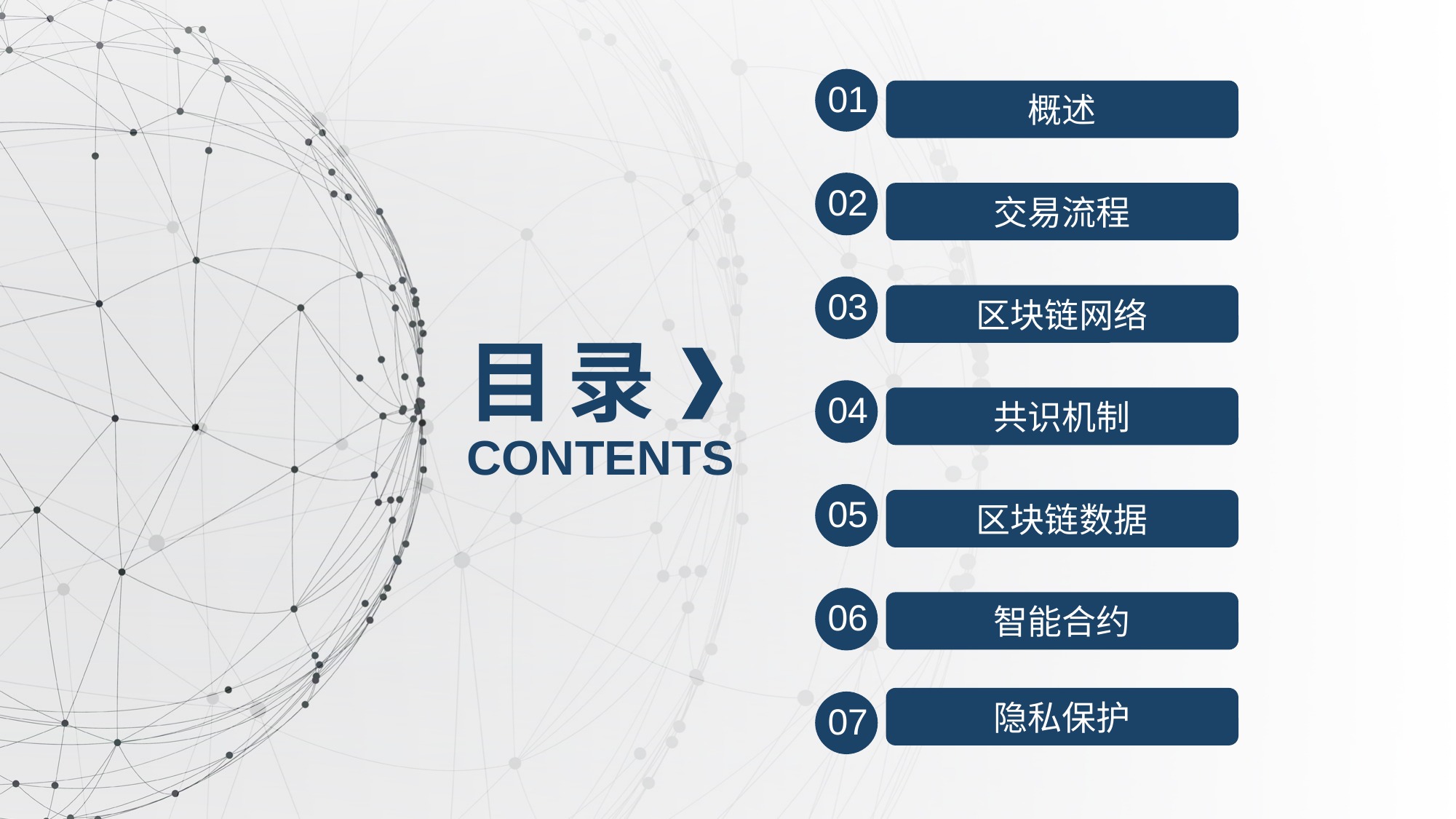

01
概述

02
交易流程

03
区块链网络
目 录

04
共识机制
CONTENTS

05
区块链数据

06
智能合约
隐私保护

07